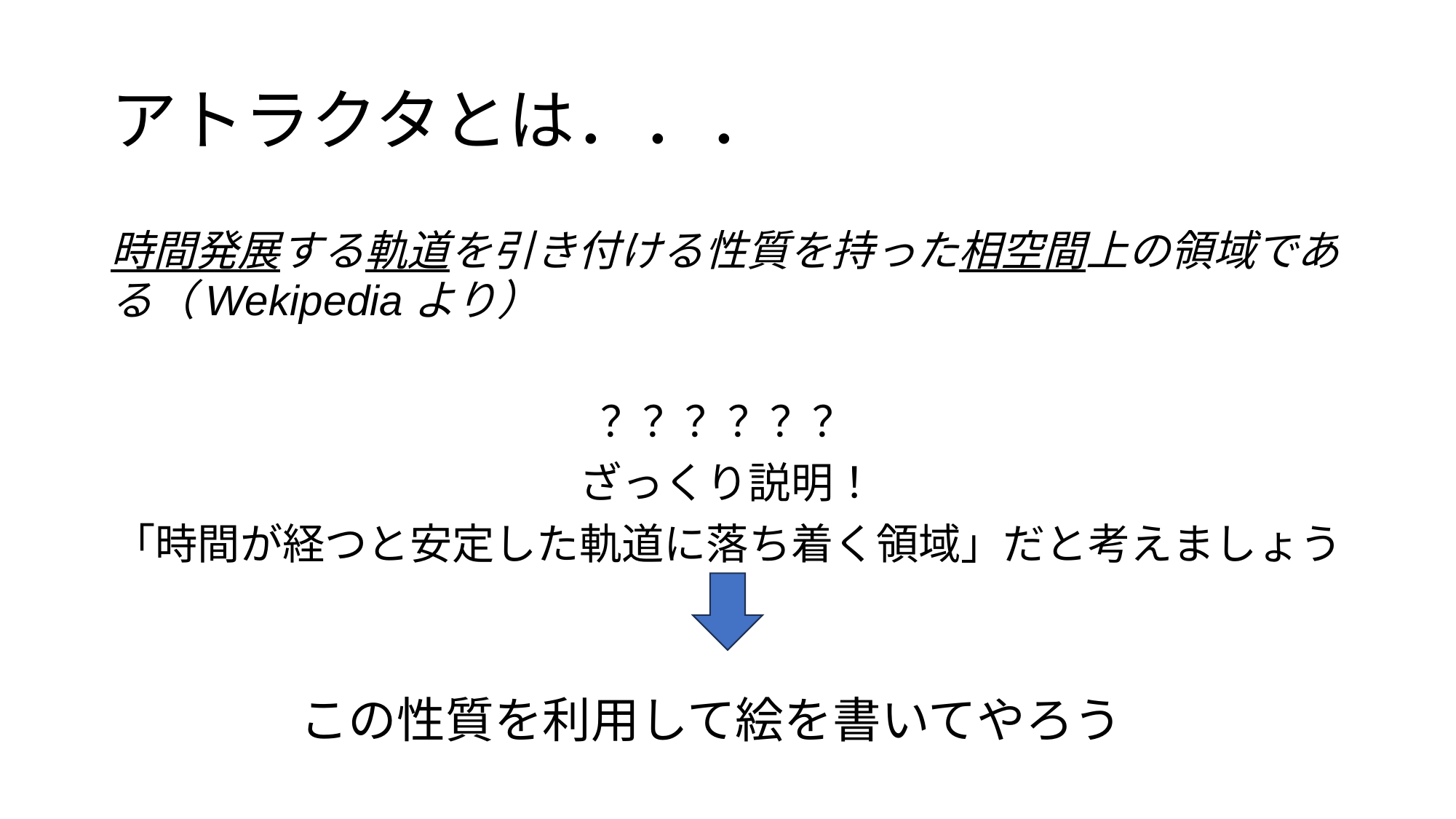

# アトラクタとは．．．
時間発展する軌道を引き付ける性質を持った相空間上の領域である（Wekipediaより）

？？？？？？
ざっくり説明！
「時間が経つと安定した軌道に落ち着く領域」だと考えましょう

この性質を利用して絵を書いてやろう